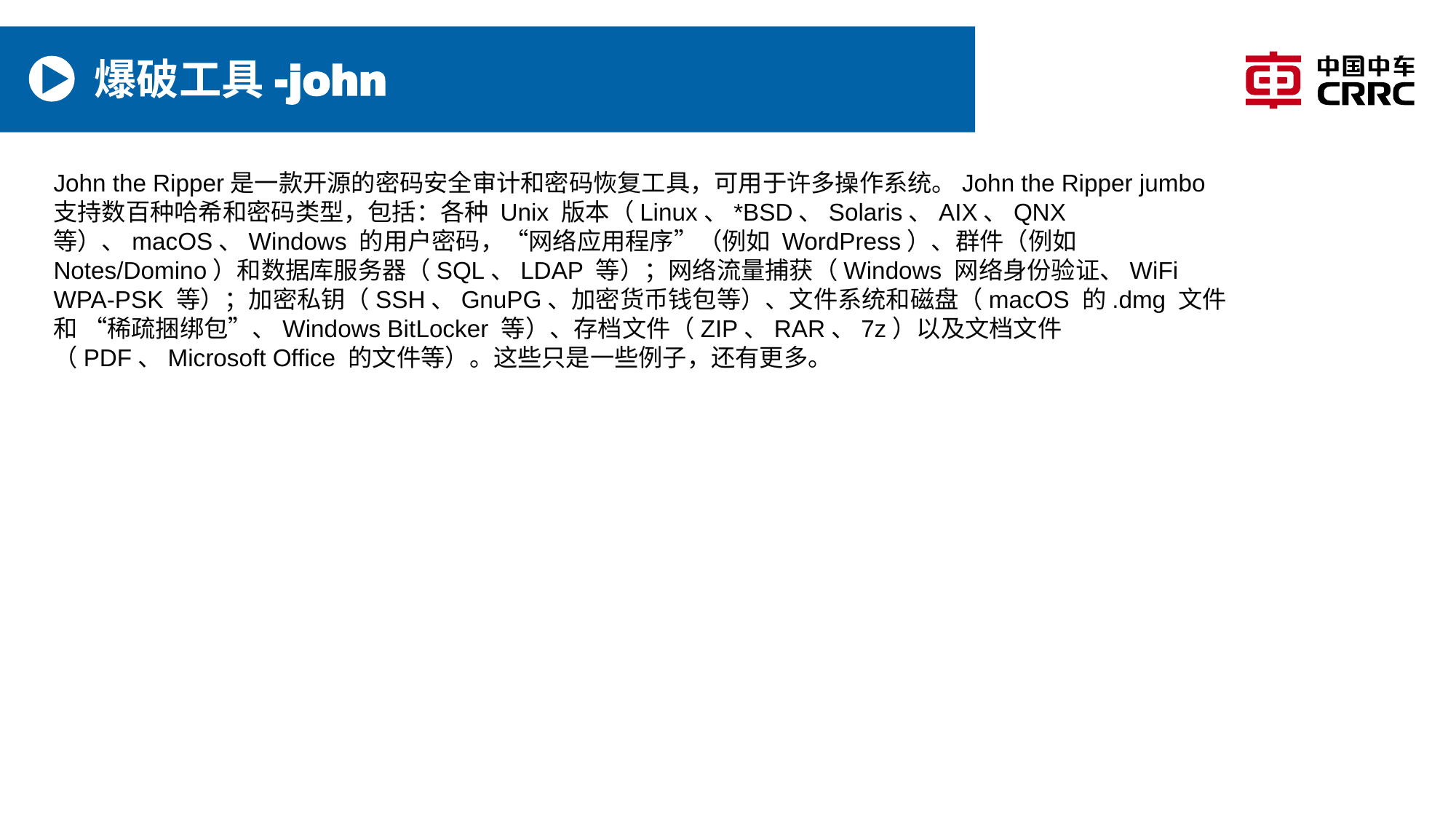

# 爆破工具-john
John the Ripper是一款开源的密码安全审计和密码恢复工具，可用于许多操作系统。John the Ripper jumbo 支持数百种哈希和密码类型，包括：各种 Unix 版本（Linux、*BSD、Solaris、AIX、QNX 等）、macOS、Windows 的用户密码，“网络应用程序”（例如 WordPress）、群件（例如 Notes/Domino）和数据库服务器（SQL、LDAP 等）；网络流量捕获（Windows 网络身份验证、WiFi WPA-PSK 等）；加密私钥（SSH、GnuPG、加密货币钱包等）、文件系统和磁盘（macOS 的.dmg 文件和 “稀疏捆绑包”、Windows BitLocker 等）、存档文件（ZIP、RAR、7z）以及文档文件（PDF、Microsoft Office 的文件等）。这些只是一些例子，还有更多。
51